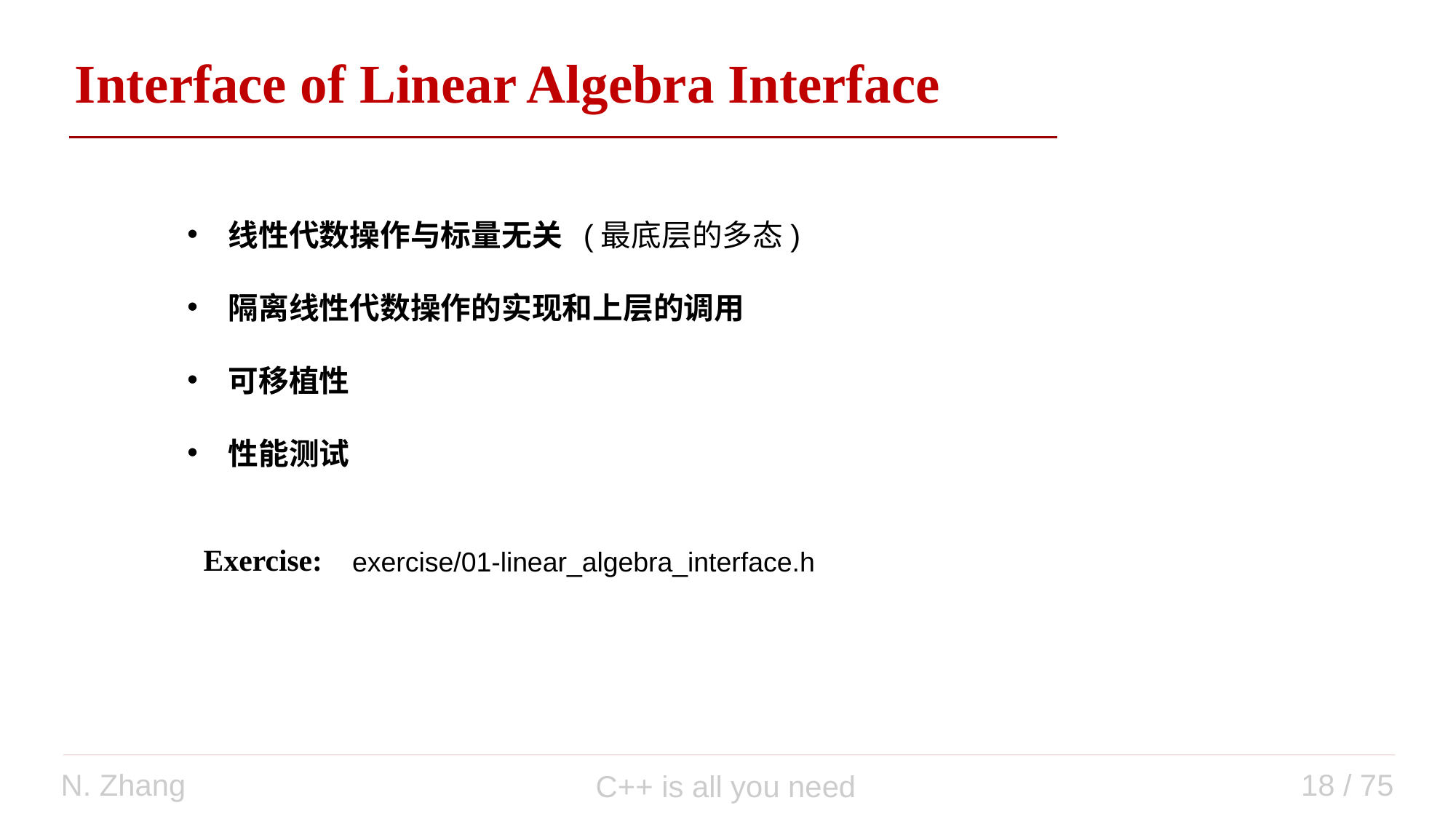

Interface of Linear Algebra Interface
线性代数操作与标量无关  (最底层的多态)

隔离线性代数操作的实现和上层的调用

可移植性

性能测试
Exercise:
exercise/01-linear_algebra_interface.h
N. Zhang
18 / 75
C++ is all you need